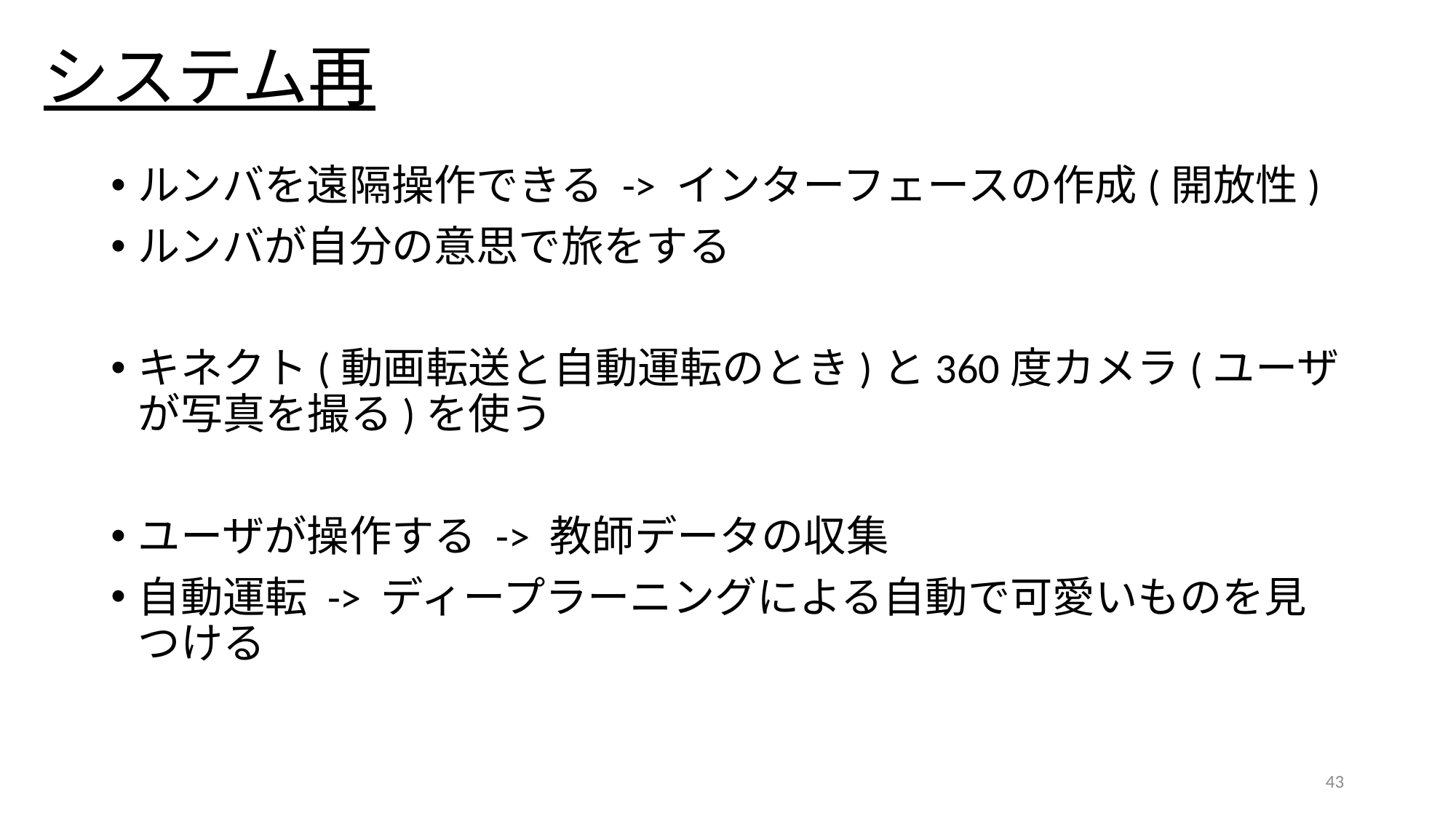

# システム再
ルンバを遠隔操作できる -> インターフェースの作成(開放性)
ルンバが自分の意思で旅をする

キネクト(動画転送と自動運転のとき)と360度カメラ(ユーザが写真を撮る)を使う

ユーザが操作する -> 教師データの収集
自動運転 -> ディープラーニングによる自動で可愛いものを見つける
43